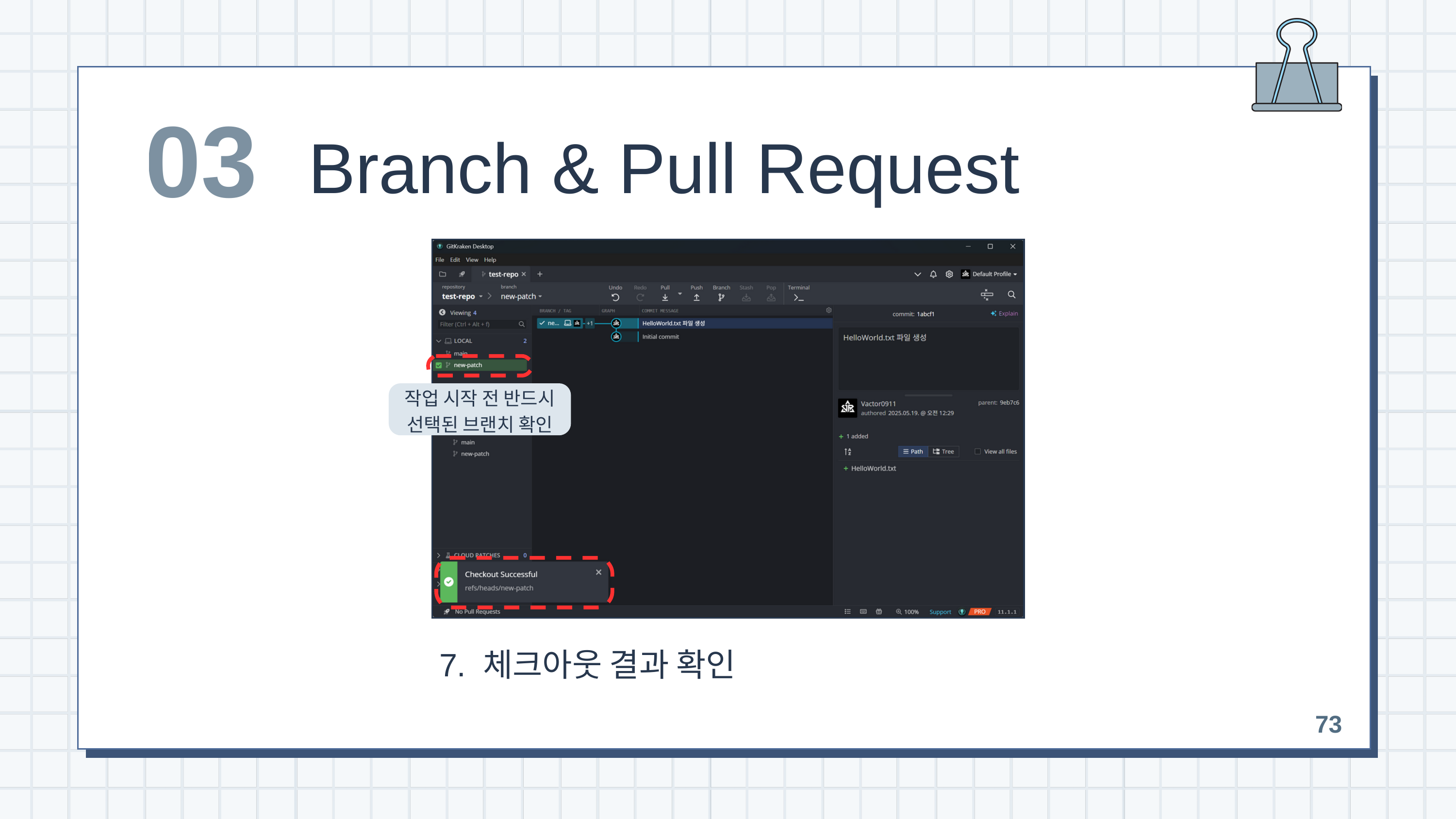

03
Branch & Pull Request

작업 시작 전 반드시
선택된 브랜치 확인

   7. 체크아웃 결과 확인
73